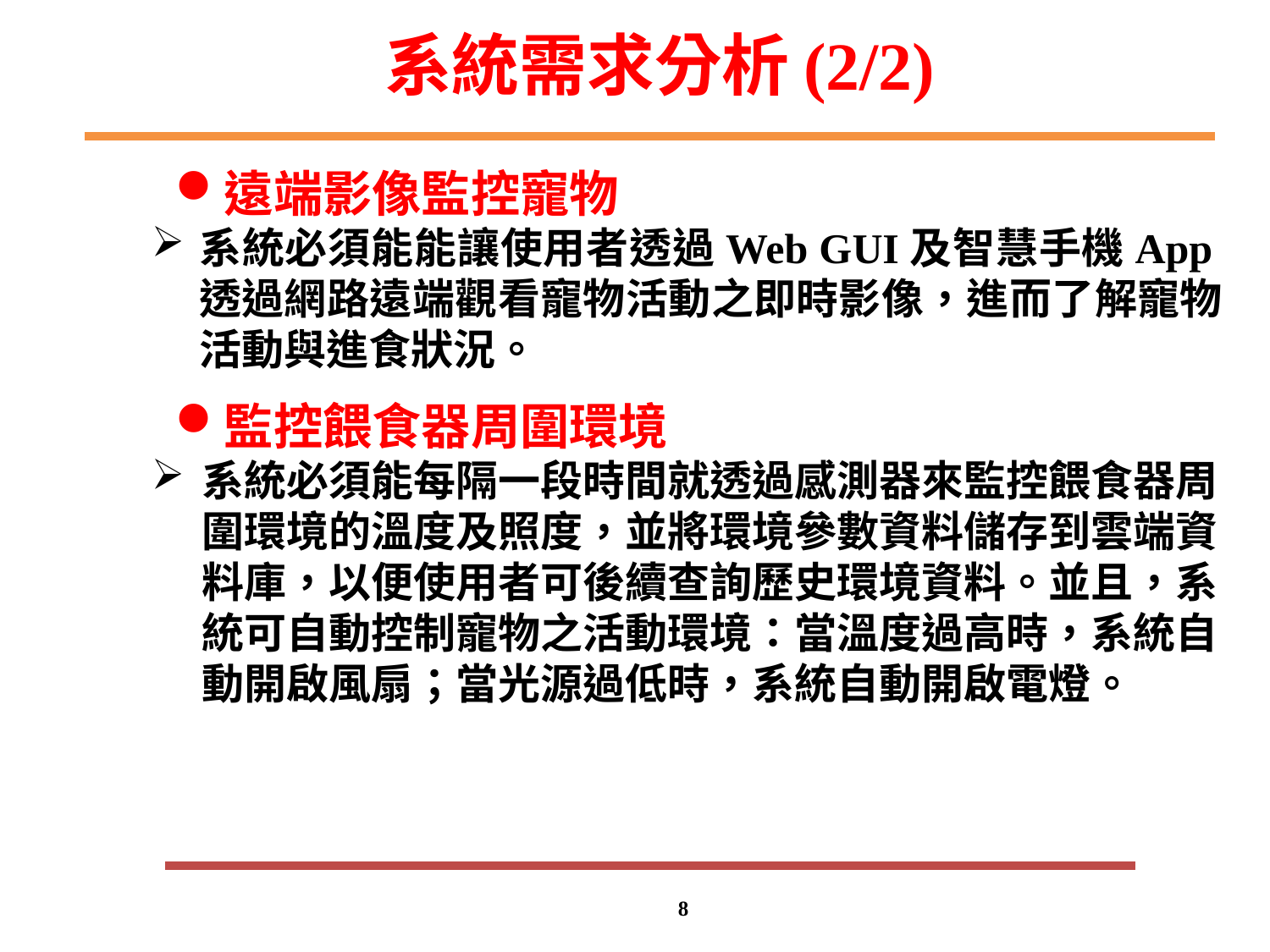

# 系統需求分析(2/2)
遠端影像監控寵物
系統必須能能讓使用者透過Web GUI及智慧手機App透過網路遠端觀看寵物活動之即時影像，進而了解寵物活動與進食狀況。
監控餵食器周圍環境
系統必須能每隔一段時間就透過感測器來監控餵食器周圍環境的溫度及照度，並將環境參數資料儲存到雲端資料庫，以便使用者可後續查詢歷史環境資料。並且，系統可自動控制寵物之活動環境：當溫度過高時，系統自動開啟風扇；當光源過低時，系統自動開啟電燈。
8